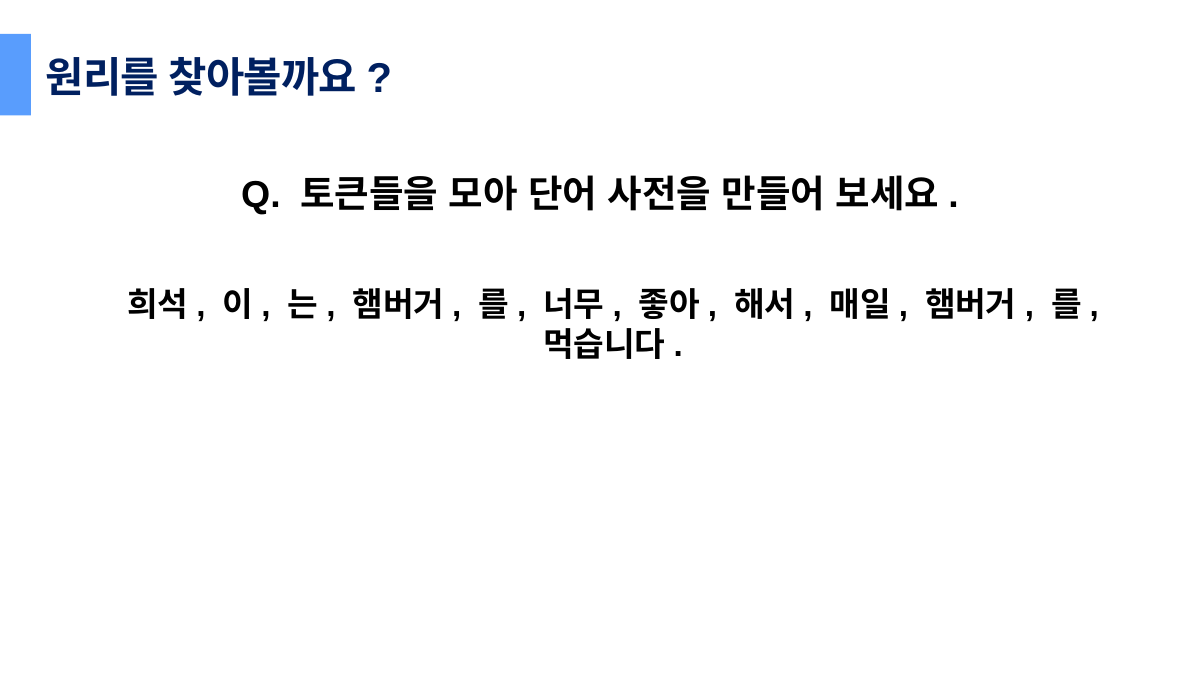

원리를 찾아볼까요?
Q. 토큰들을 모아 단어 사전을 만들어 보세요.
희석, 이, 는, 햄버거, 를, 너무, 좋아, 해서, 매일, 햄버거, 를, 먹습니다.